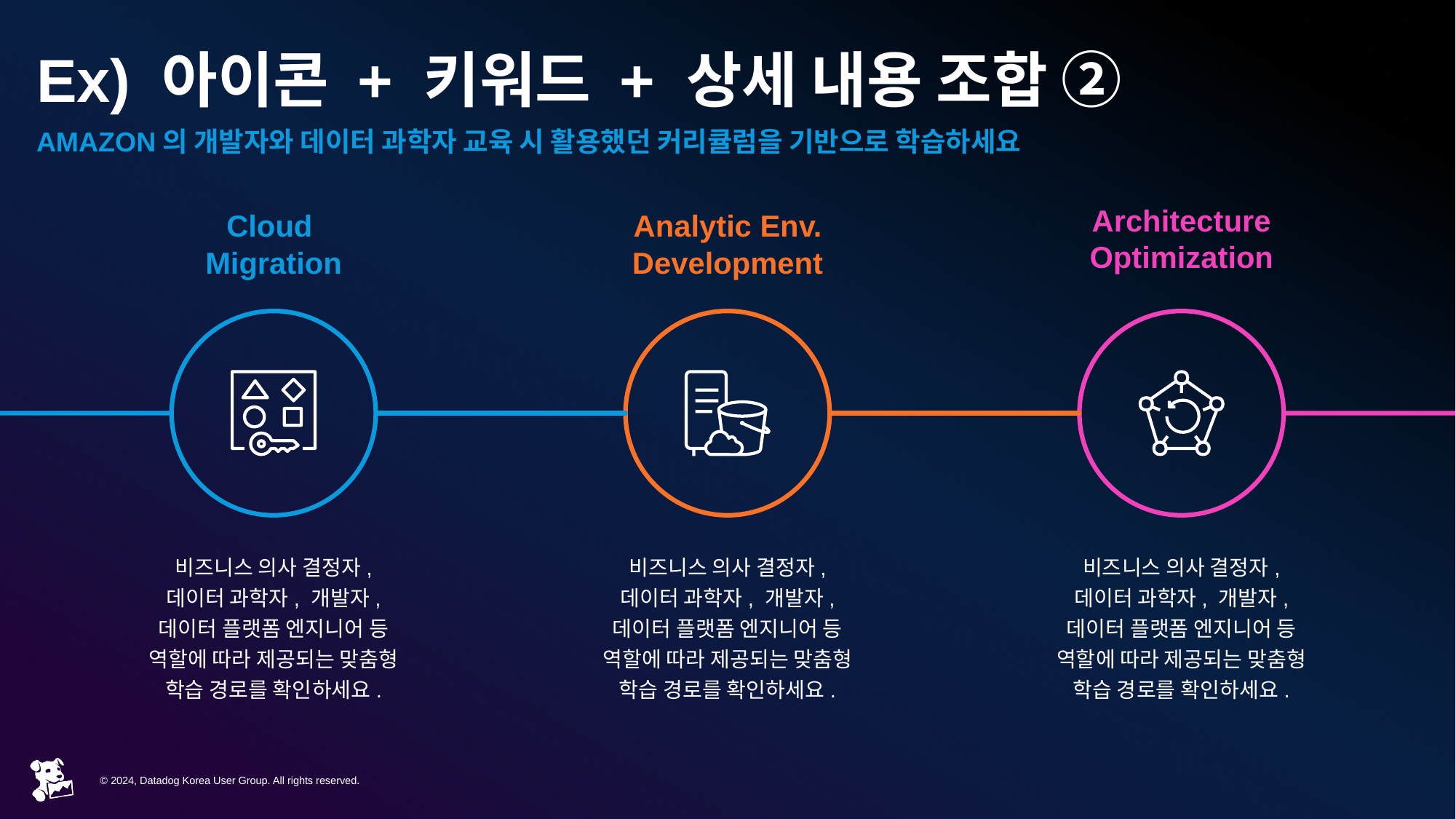

# Ex) 아이콘 + 키워드 + 상세 내용 조합 ②
AMAZON의 개발자와 데이터 과학자 교육 시 활용했던 커리큘럼을 기반으로 학습하세요
Architecture
Optimization
Cloud
Migration
Analytic Env.
Development

비즈니스 의사 결정자, 데이터 과학자, 개발자, 데이터 플랫폼 엔지니어 등 역할에 따라 제공되는 맞춤형 학습 경로를 확인하세요.
비즈니스 의사 결정자, 데이터 과학자, 개발자, 데이터 플랫폼 엔지니어 등 역할에 따라 제공되는 맞춤형 학습 경로를 확인하세요.
비즈니스 의사 결정자, 데이터 과학자, 개발자, 데이터 플랫폼 엔지니어 등 역할에 따라 제공되는 맞춤형 학습 경로를 확인하세요.